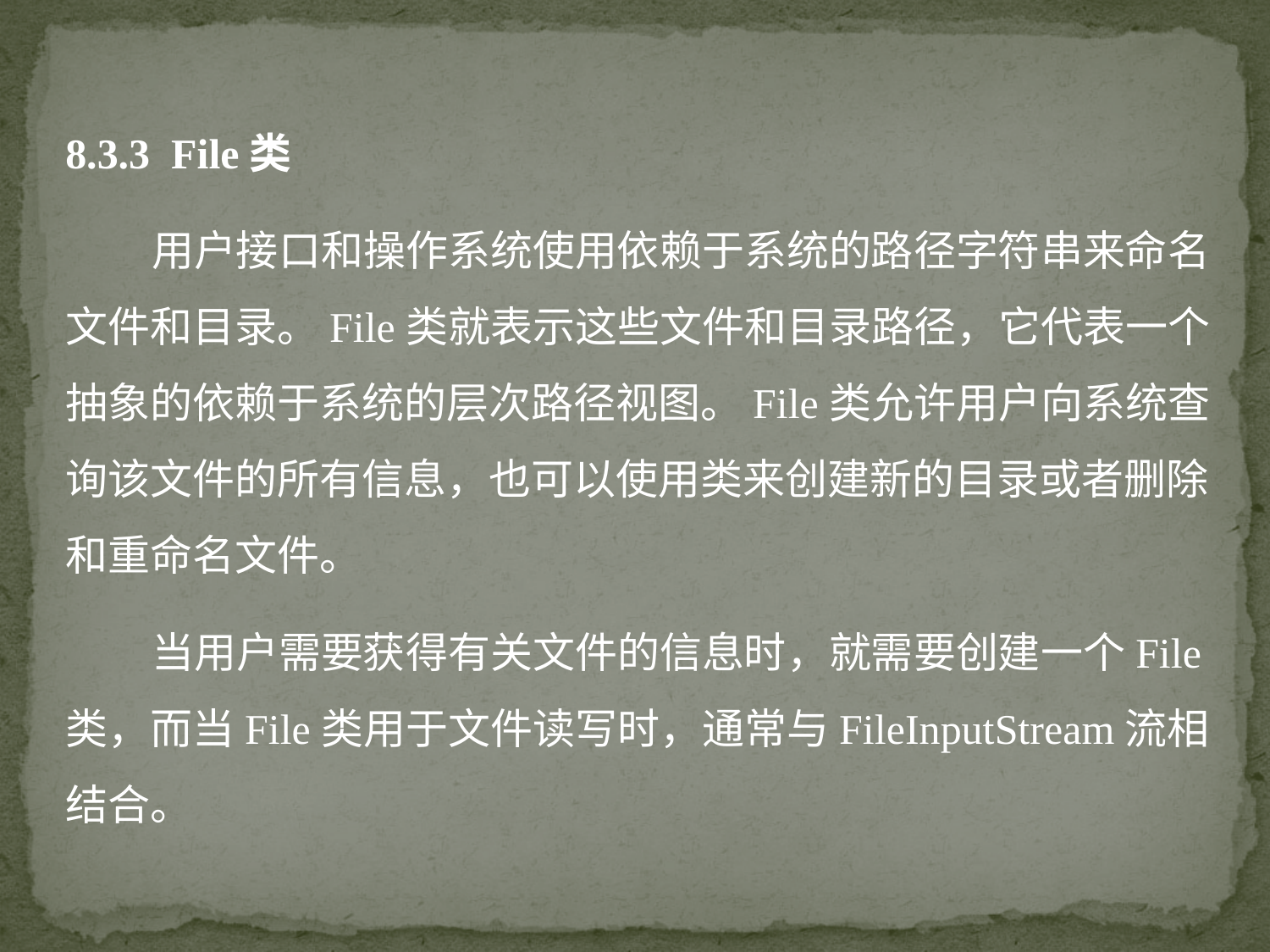

8.3.3  File类
        用户接口和操作系统使用依赖于系统的路径字符串来命名文件和目录。File类就表示这些文件和目录路径，它代表一个抽象的依赖于系统的层次路径视图。File类允许用户向系统查询该文件的所有信息，也可以使用类来创建新的目录或者删除和重命名文件。
        当用户需要获得有关文件的信息时，就需要创建一个File类，而当File类用于文件读写时，通常与FileInputStream流相结合。